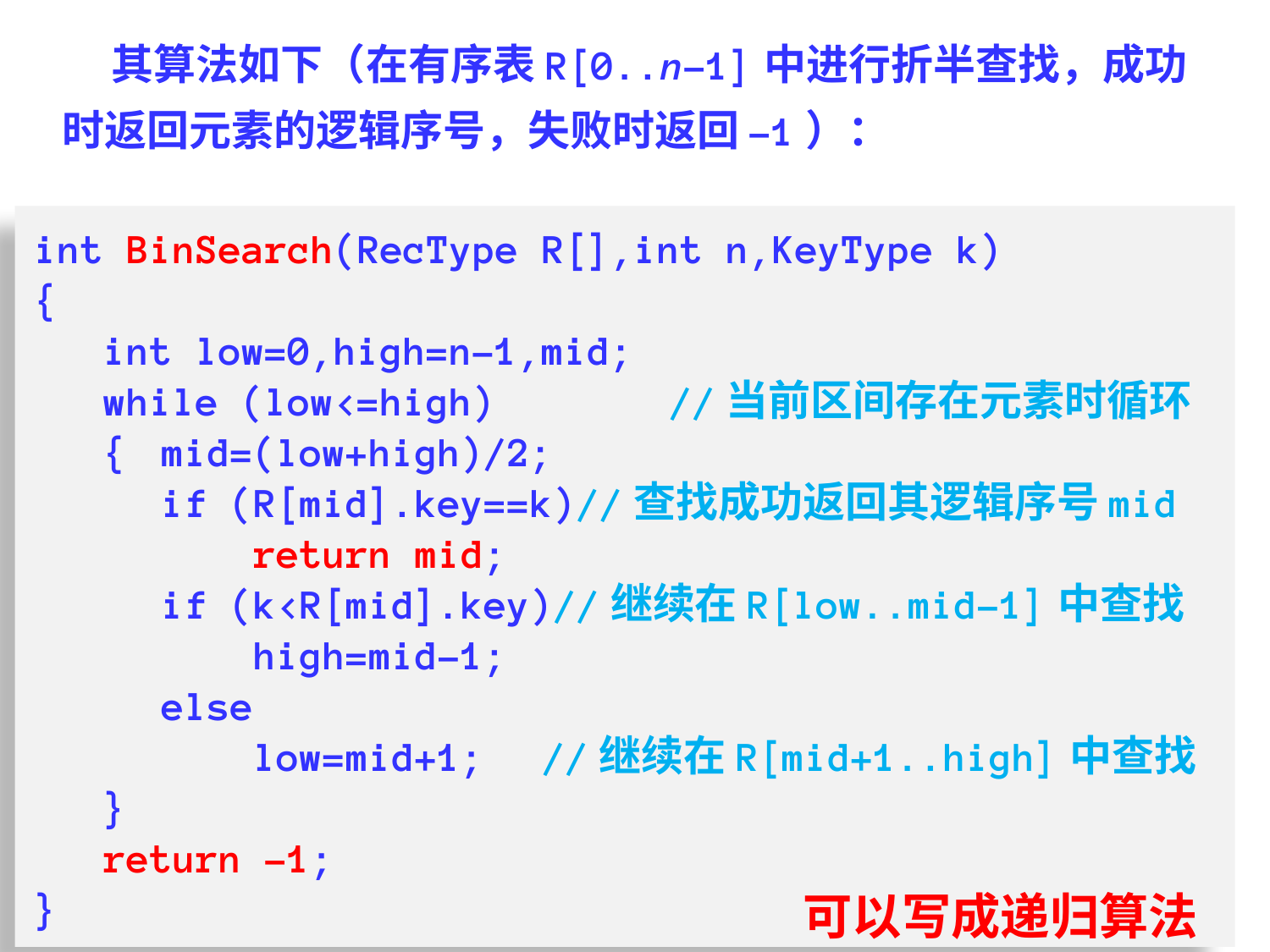

其算法如下（在有序表R[0..n-1]中进行折半查找，成功时返回元素的逻辑序号，失败时返回-1）：
int BinSearch(RecType R[],int n,KeyType k)
{
   int low=0,high=n-1,mid;
   while (low<=high)		//当前区间存在元素时循环
   {	mid=(low+high)/2;
	if (R[mid].key==k)//查找成功返回其逻辑序号mid
	    return mid;
	if (k<R[mid].key)//继续在R[low..mid-1]中查找
	    high=mid-1;
	else
	    low=mid+1;	//继续在R[mid+1..high]中查找
   }
   return -1;
}
可以写成递归算法